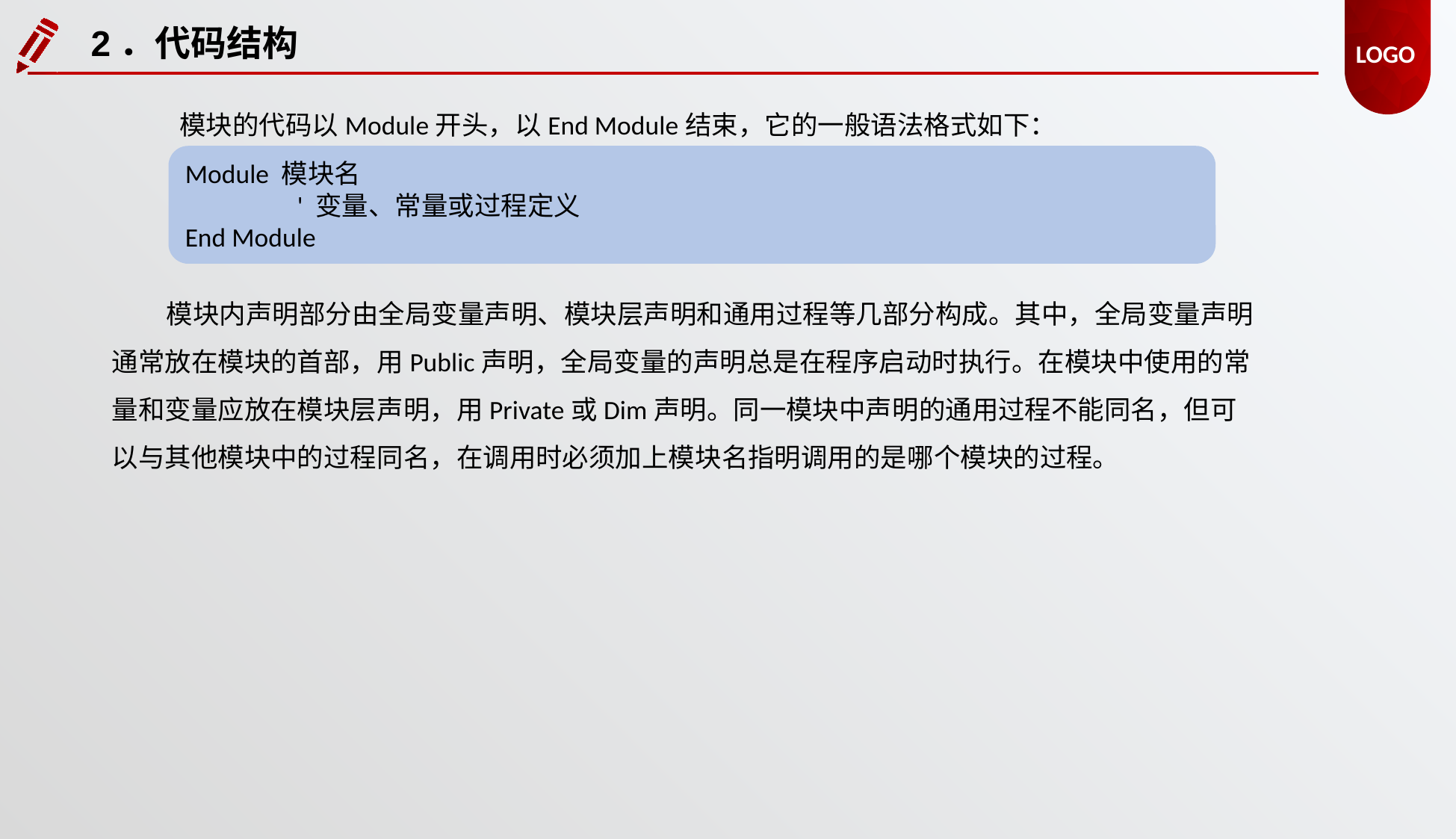

2．代码结构
模块的代码以Module开头，以End Module结束，它的一般语法格式如下：
Module 模块名
	' 变量、常量或过程定义
End Module
模块内声明部分由全局变量声明、模块层声明和通用过程等几部分构成。其中，全局变量声明通常放在模块的首部，用Public声明，全局变量的声明总是在程序启动时执行。在模块中使用的常量和变量应放在模块层声明，用Private或Dim声明。同一模块中声明的通用过程不能同名，但可以与其他模块中的过程同名，在调用时必须加上模块名指明调用的是哪个模块的过程。